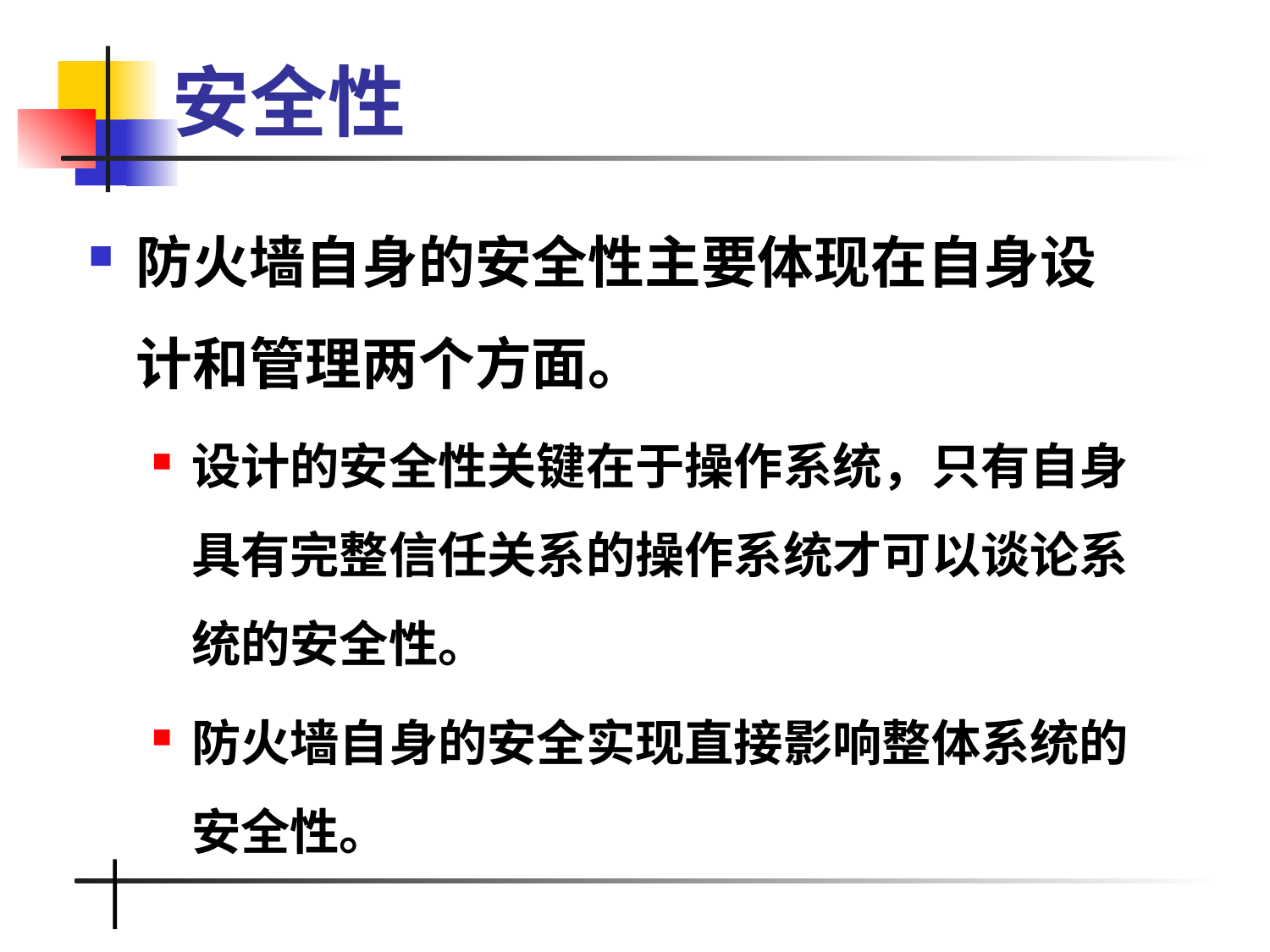

# 安全性
防火墙自身的安全性主要体现在自身设计和管理两个方面。
设计的安全性关键在于操作系统，只有自身具有完整信任关系的操作系统才可以谈论系统的安全性。
防火墙自身的安全实现直接影响整体系统的安全性。